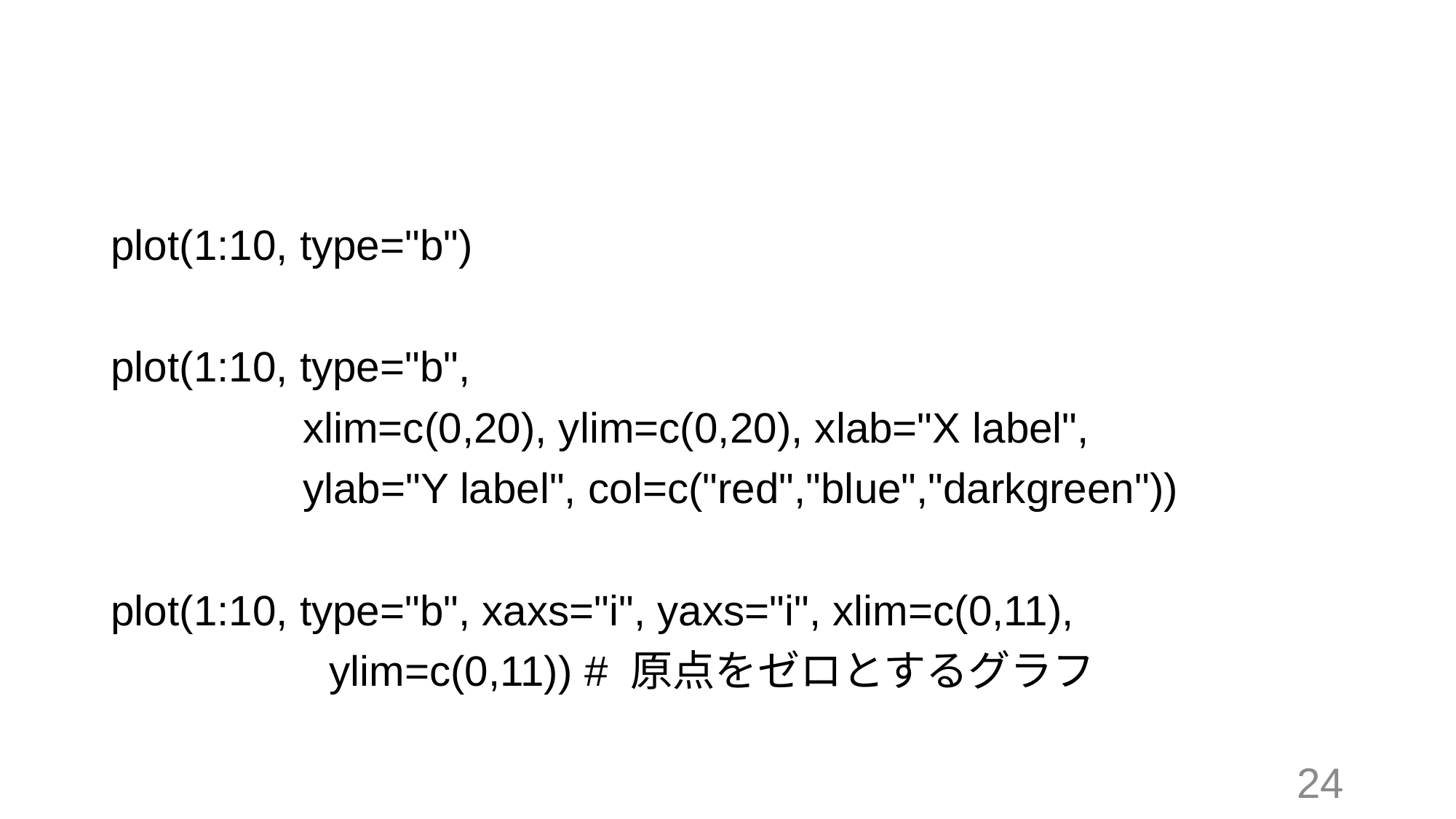

#
plot(1:10, type="b")

plot(1:10, type="b",
	       xlim=c(0,20), ylim=c(0,20), xlab="X label",
 	       ylab="Y label", col=c("red","blue","darkgreen"))

plot(1:10, type="b", xaxs="i", yaxs="i", xlim=c(0,11),
		ylim=c(0,11)) # 原点をゼロとするグラフ

24